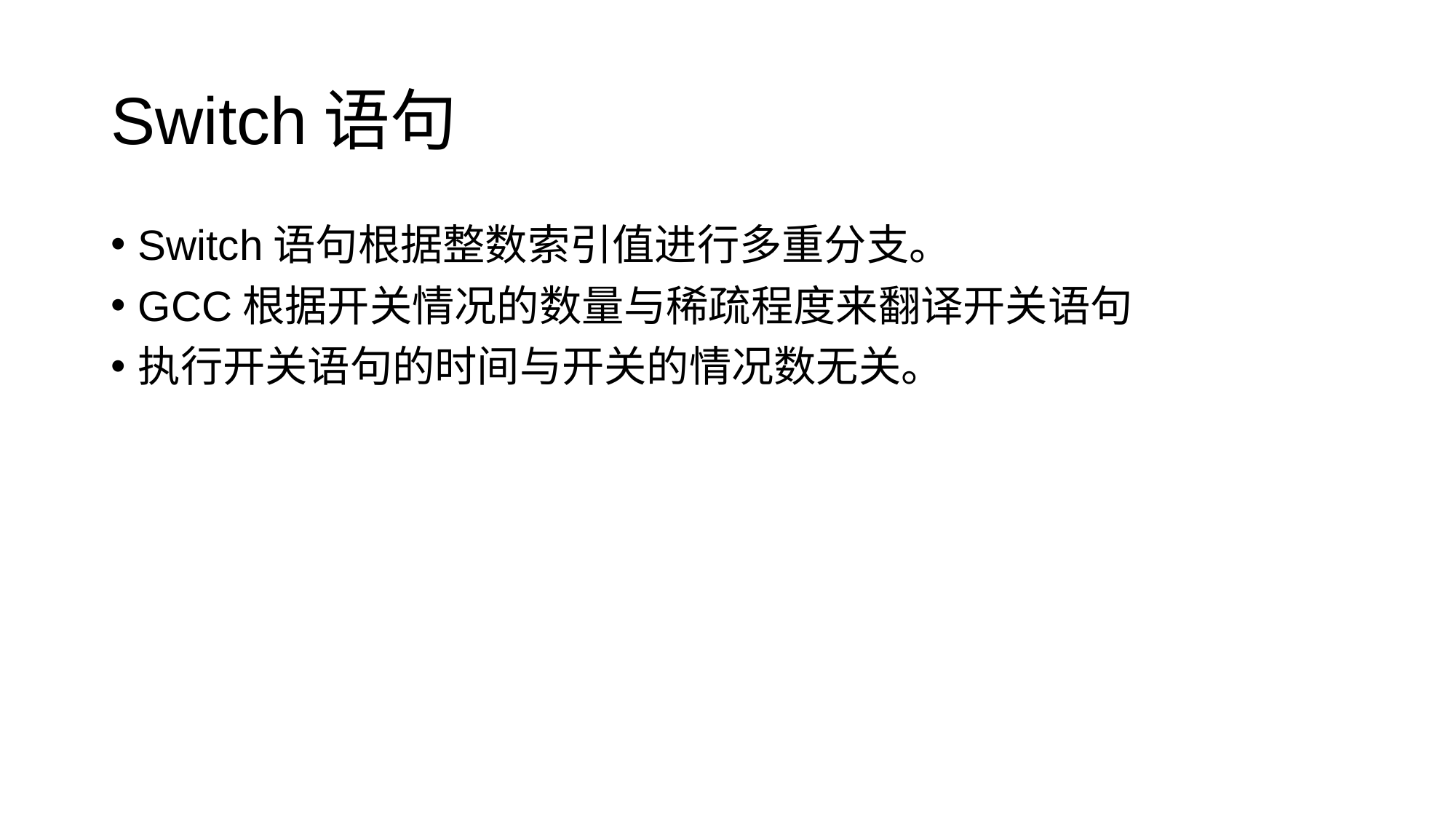

# Switch语句
Switch语句根据整数索引值进行多重分支。
GCC根据开关情况的数量与稀疏程度来翻译开关语句
执行开关语句的时间与开关的情况数无关。